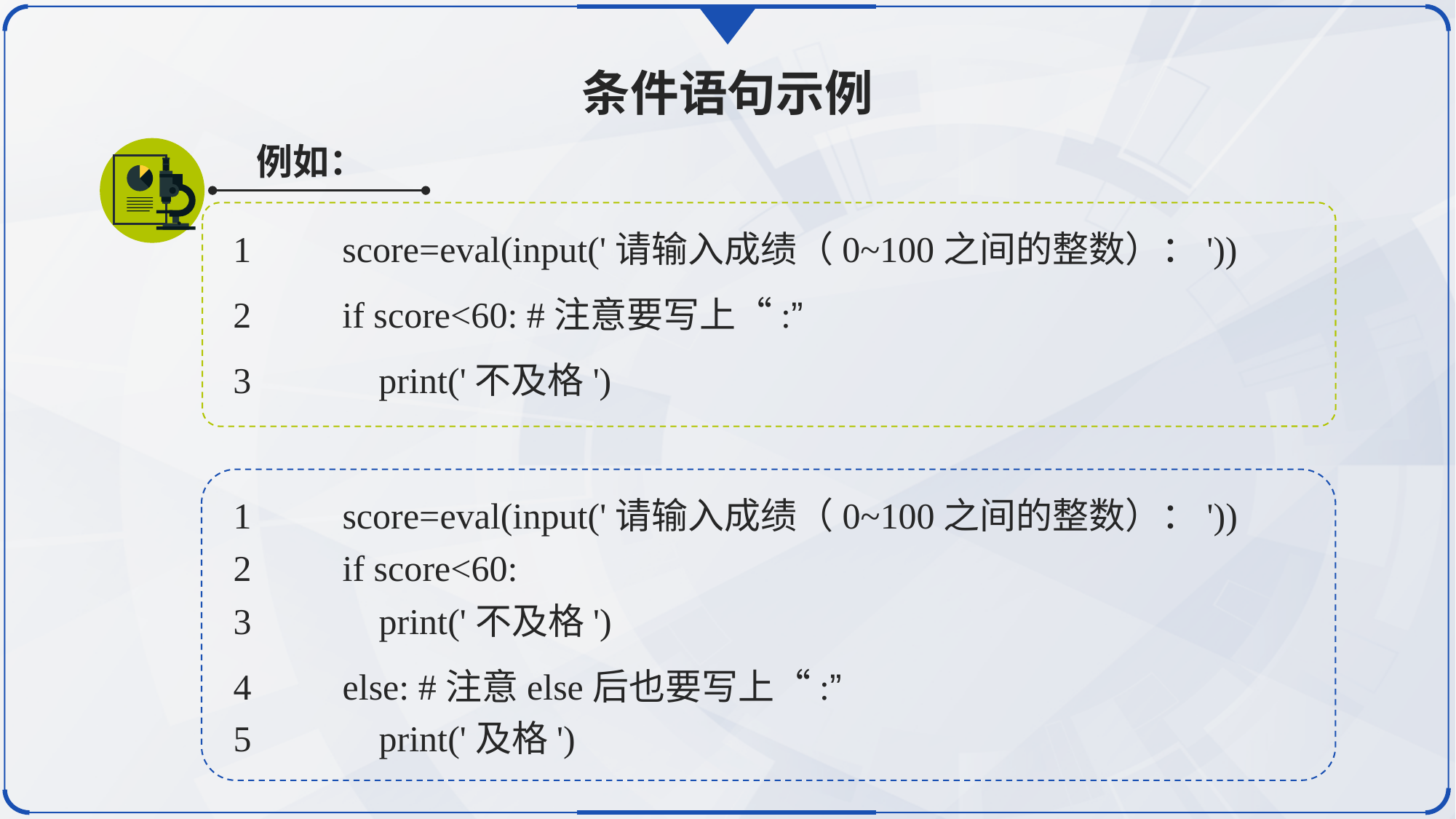

条件语句示例
例如：

1	score=eval(input('请输入成绩（0~100之间的整数）：'))
2	if score<60: #注意要写上“:”
3	    print('不及格')

1	score=eval(input('请输入成绩（0~100之间的整数）：'))
2	if score<60:
3	    print('不及格')
4	else: #注意else后也要写上“:”
5	    print('及格')